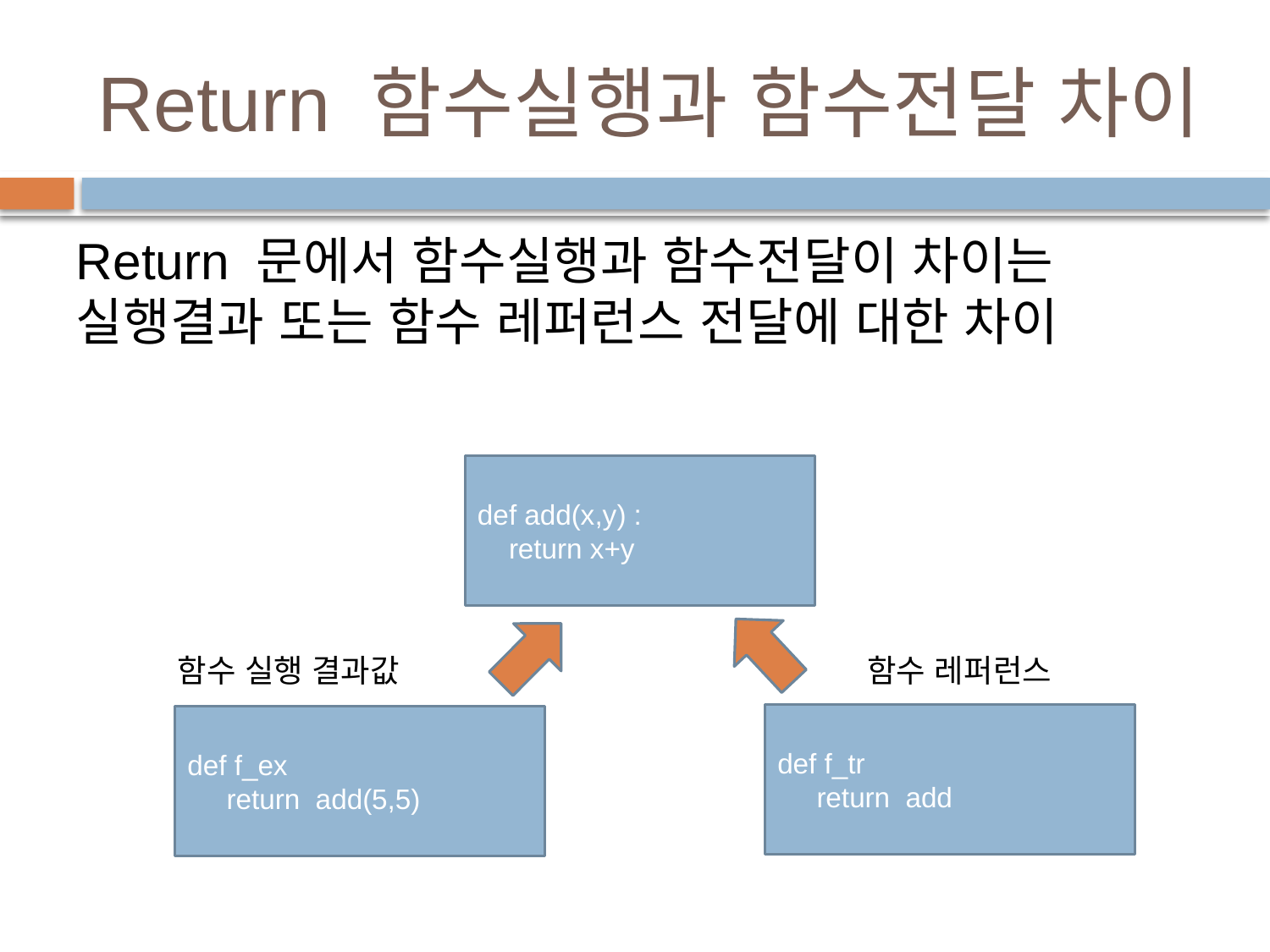

# Return 함수실행과 함수전달 차이
Return 문에서 함수실행과 함수전달이 차이는 실행결과 또는 함수 레퍼런스 전달에 대한 차이

def add(x,y) :
    return x+y

함수 실행 결과값
함수 레퍼런스
def f_tr
     return  add
def f_ex
     return  add(5,5)